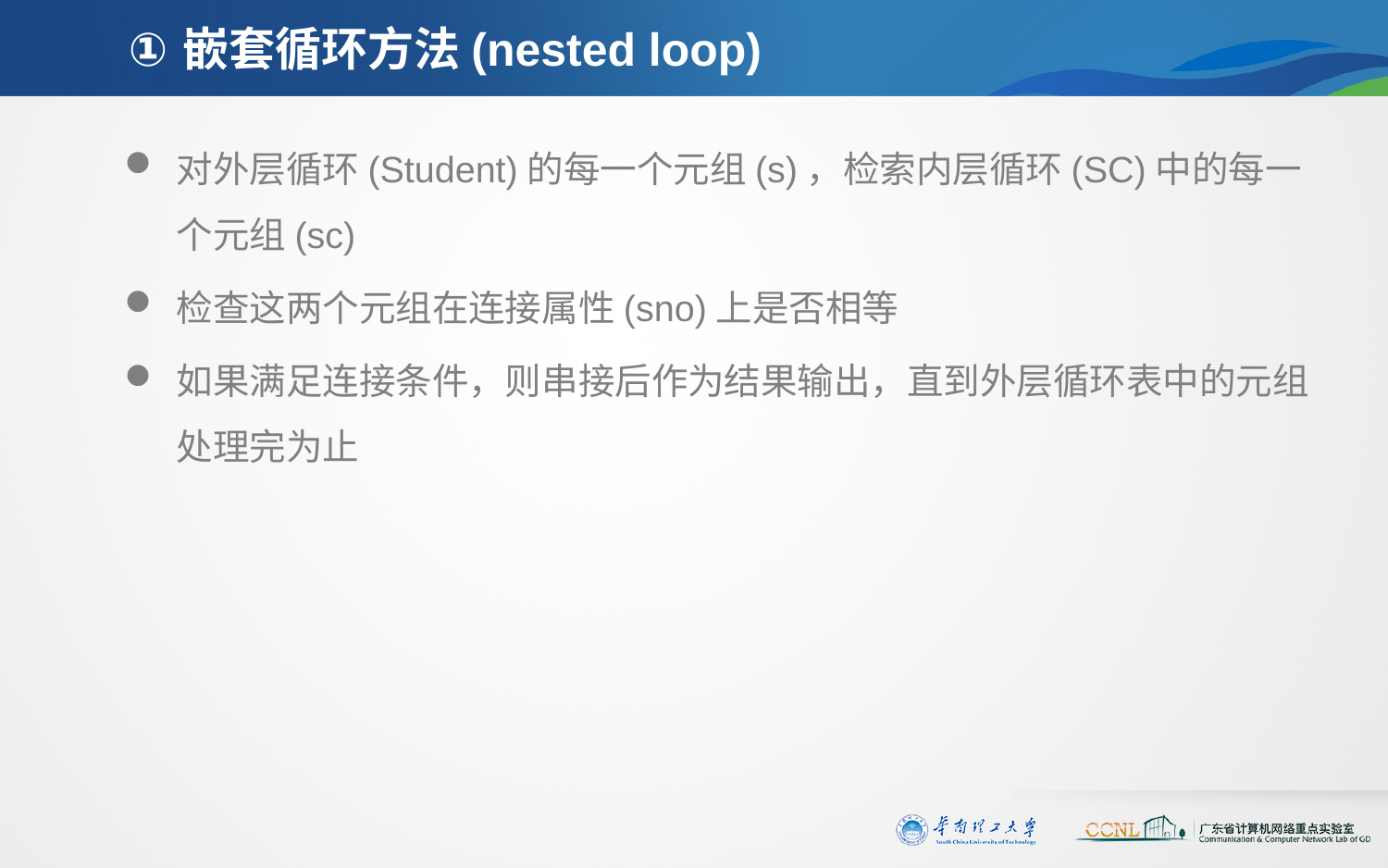

# 嵌套循环方法(nested loop)
对外层循环(Student)的每一个元组(s)，检索内层循环(SC)中的每一个元组(sc)
检查这两个元组在连接属性(sno)上是否相等
如果满足连接条件，则串接后作为结果输出，直到外层循环表中的元组处理完为止